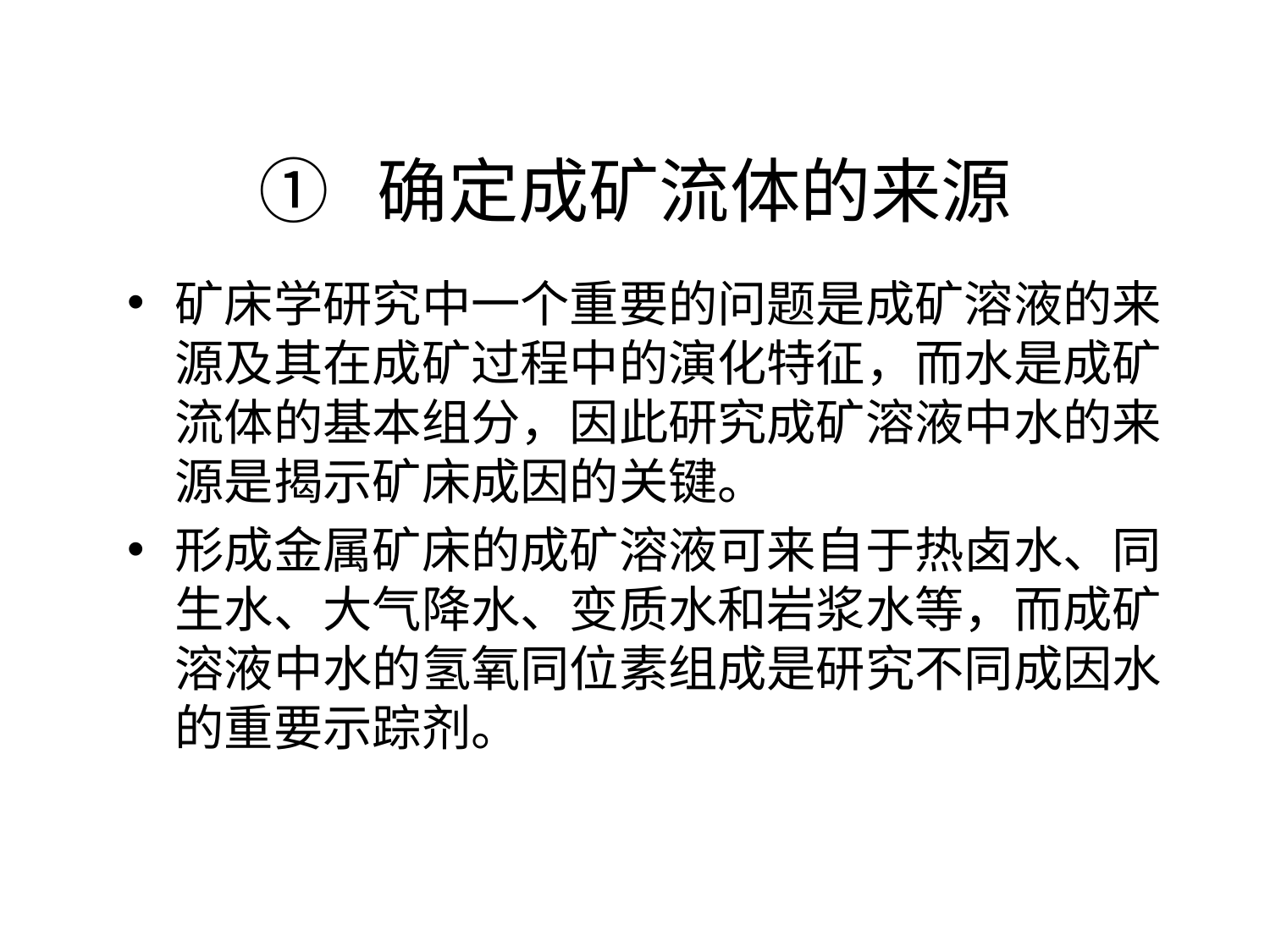

# ①  确定成矿流体的来源
矿床学研究中一个重要的问题是成矿溶液的来源及其在成矿过程中的演化特征，而水是成矿流体的基本组分，因此研究成矿溶液中水的来源是揭示矿床成因的关键。
形成金属矿床的成矿溶液可来自于热卤水、同生水、大气降水、变质水和岩浆水等，而成矿溶液中水的氢氧同位素组成是研究不同成因水的重要示踪剂。